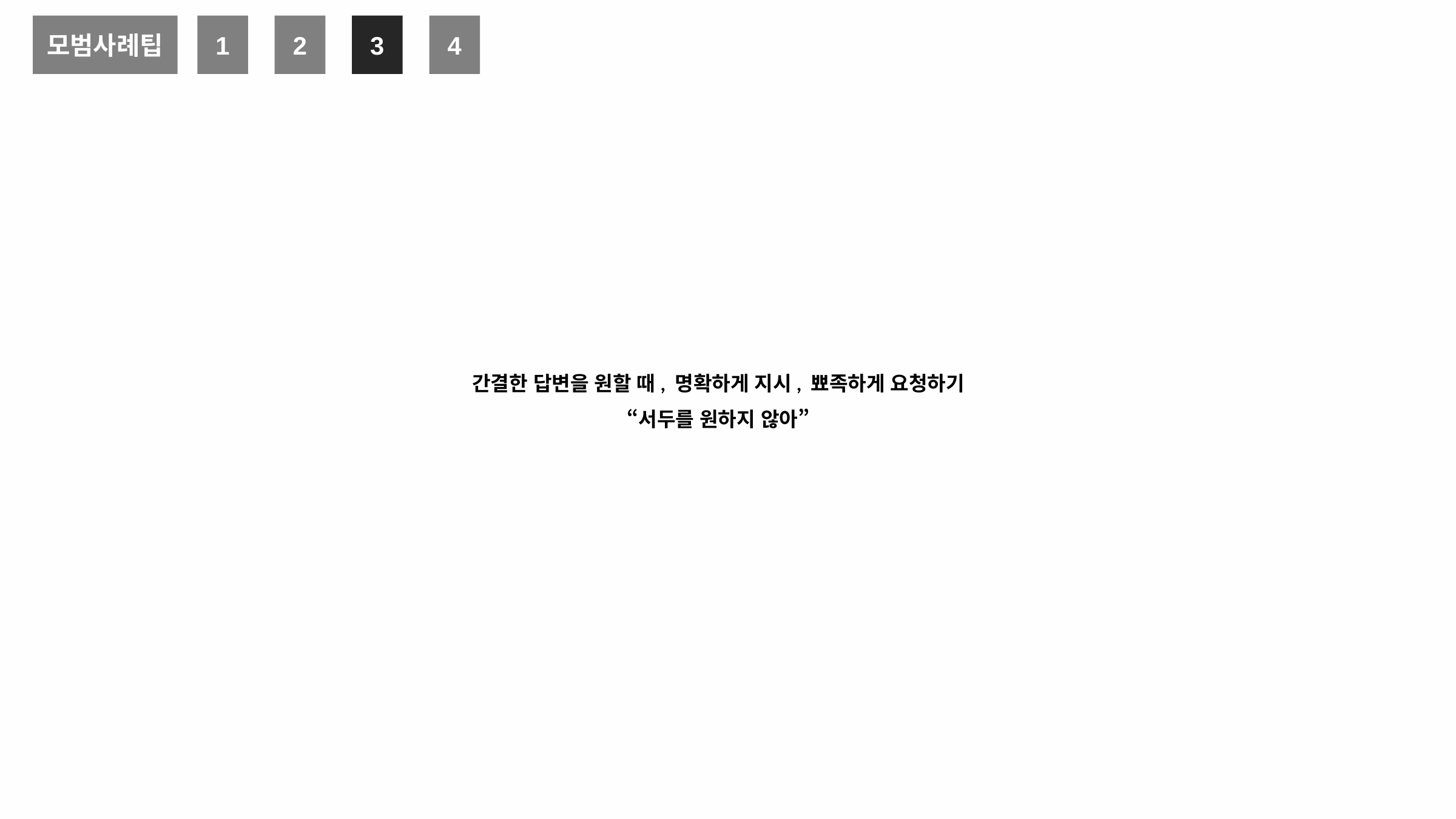

모범사례팁
1
2
3
4
간결한 답변을 원할 때, 명확하게 지시, 뾰족하게 요청하기
“서두를 원하지 않아”